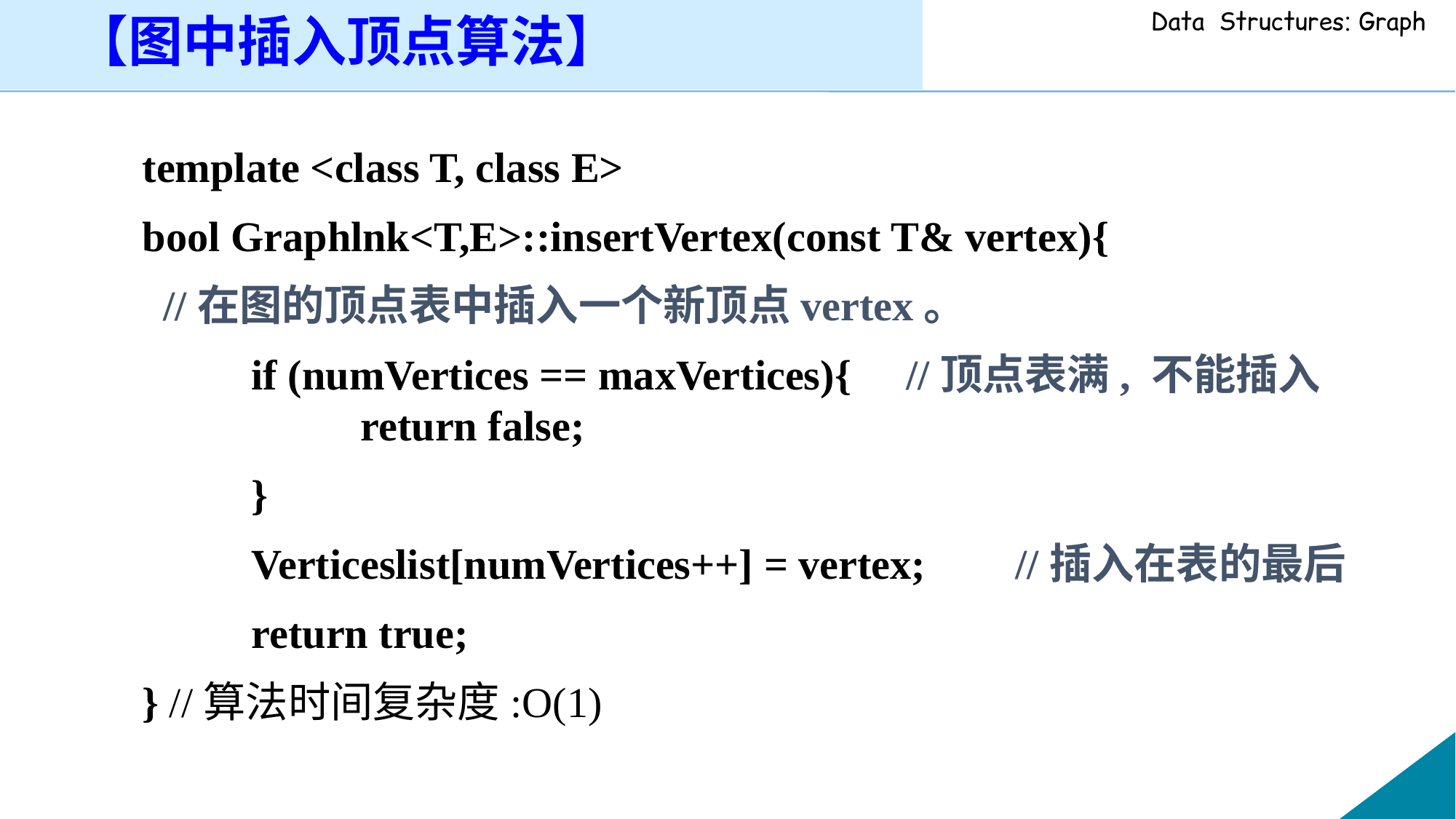

【图中插入顶点算法】
template <class T, class E>
bool Graphlnk<T,E>::insertVertex(const T& vertex){
  //在图的顶点表中插入一个新顶点vertex。
	if (numVertices == maxVertices){	//顶点表满, 不能插入			return false;
	}
	Verticeslist[numVertices++] = vertex;	//插入在表的最后
	return true;
} //算法时间复杂度:O(1)